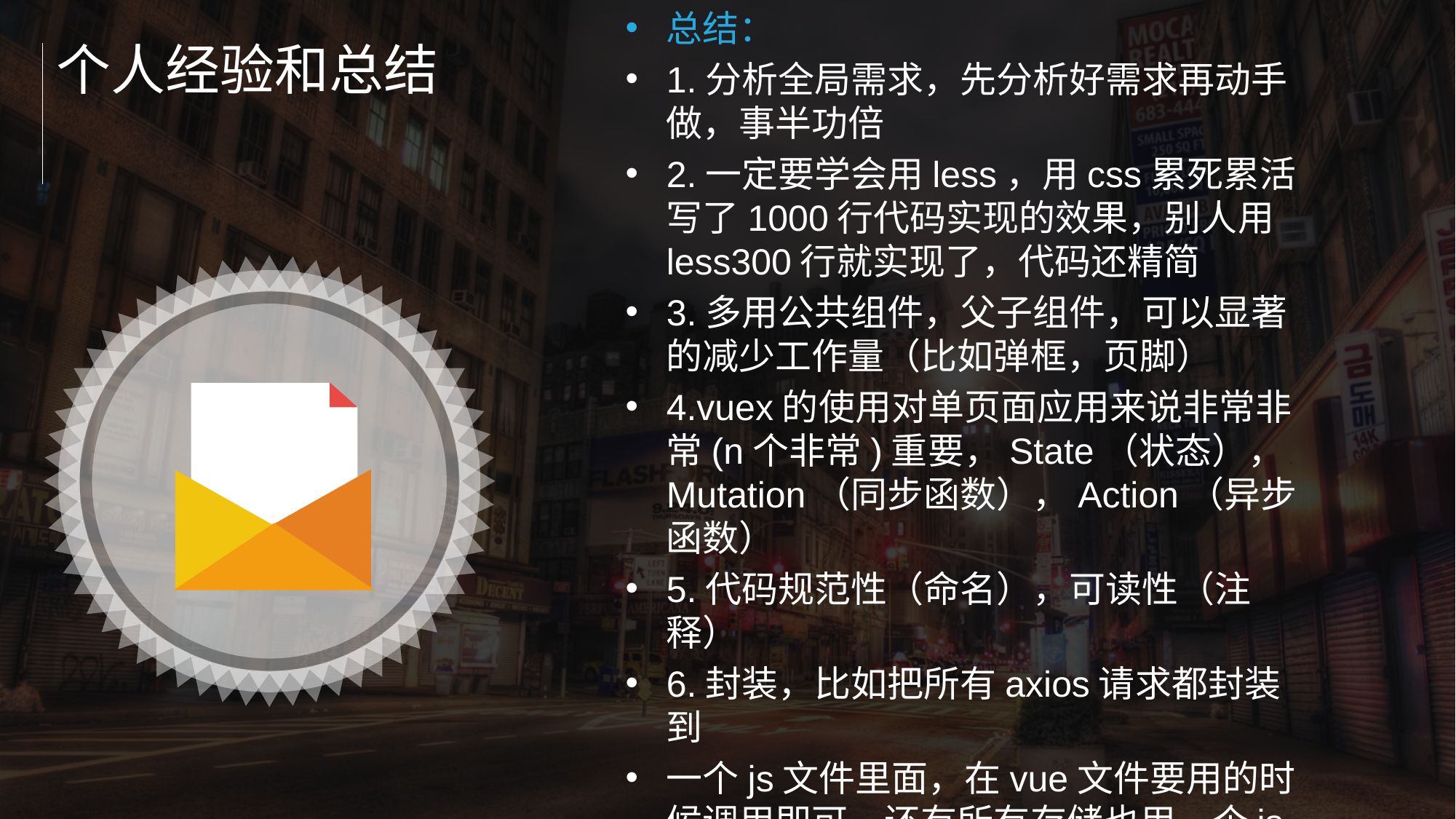

总结：
1.分析全局需求，先分析好需求再动手做，事半功倍
2.一定要学会用less，用css累死累活写了1000行代码实现的效果，别人用less300行就实现了，代码还精简
3.多用公共组件，父子组件，可以显著的减少工作量（比如弹框，页脚）
4.vuex的使用对单页面应用来说非常非常(n个非常)重要，State（状态），Mutation（同步函数），Action（异步函数）
5.代码规范性（命名），可读性（注释）
6.封装，比如把所有axios请求都封装到
一个js文件里面，在vue文件要用的时候调用即可，还有所有存储也用一个js文件封装，让代码更有条理一点
个人经验和总结